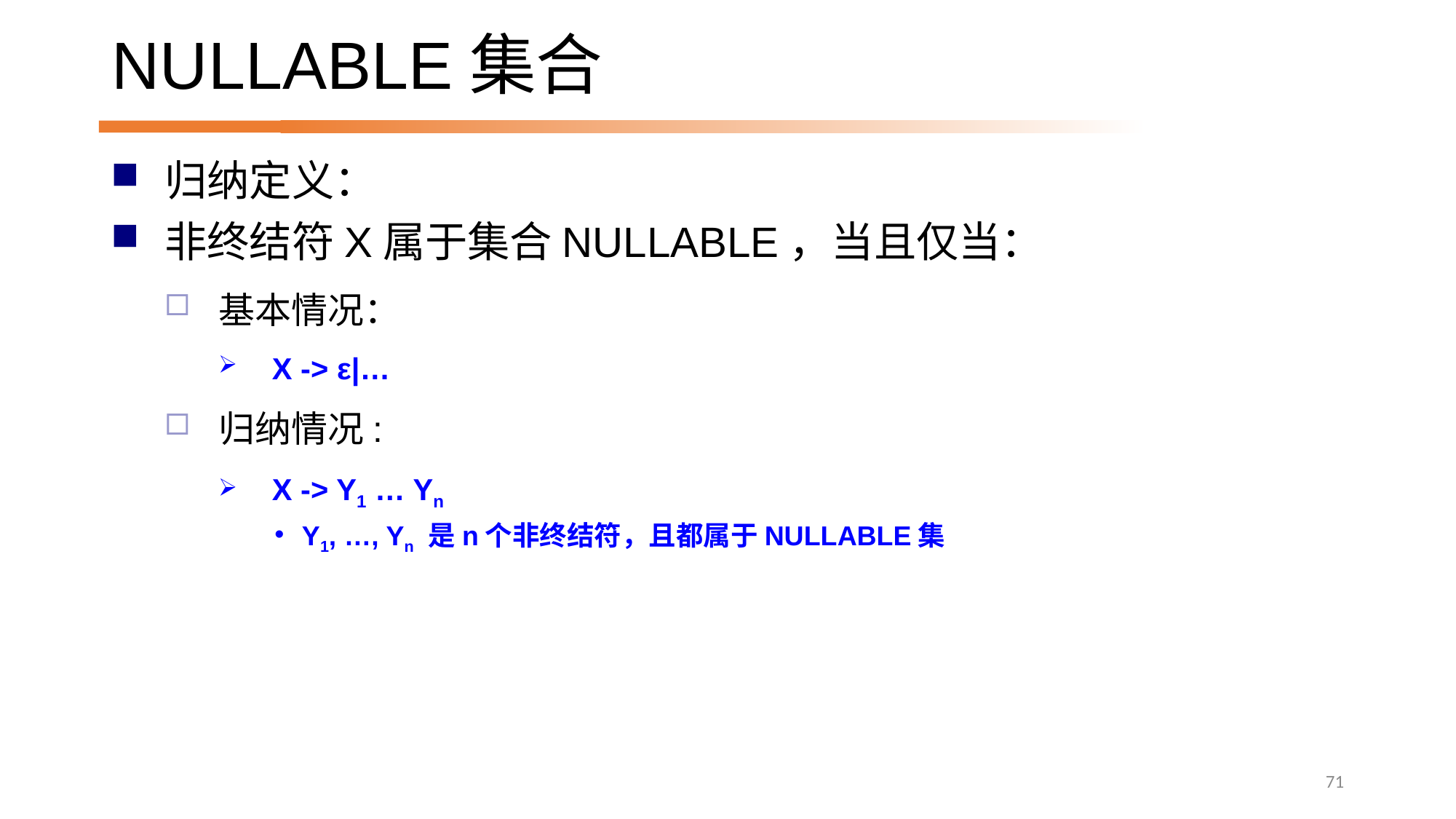

# NULLABLE集合
归纳定义：
非终结符X属于集合NULLABLE，当且仅当：
基本情况：
X -> ε|…
归纳情况:
X -> Y1 … Yn
Y1, …, Yn 是n个非终结符，且都属于NULLABLE集
71